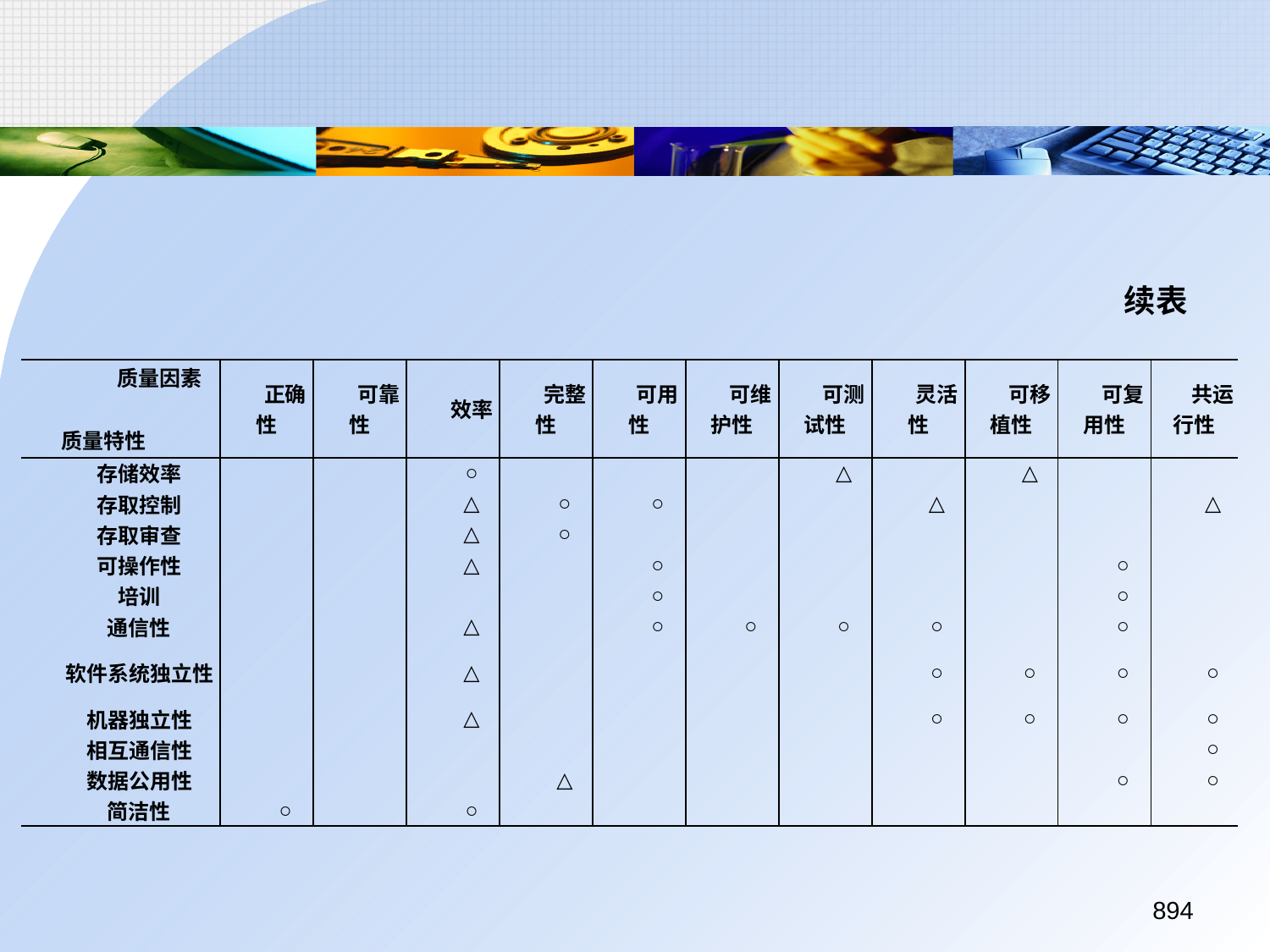

续表
| 质量因素 质量特性 | 正确性 | 可靠性 | 效率 | 完整性 | 可用性 | 可维 护性 | 可测 试性 | 灵活性 | 可移 植性 | 可复 用性 | 共运 行性 |
| --- | --- | --- | --- | --- | --- | --- | --- | --- | --- | --- | --- |
| 存储效率 |  |  | ○ |  |  |  | △ |  | △ |  |  |
| 存取控制 |  |  | △ | ○ | ○ |  |  | △ |  |  | △ |
| 存取审查 |  |  | △ | ○ |  |  |  |  |  |  |  |
| 可操作性 |  |  | △ |  | ○ |  |  |  |  | ○ |  |
| 培训 |  |  |  |  | ○ |  |  |  |  | ○ |  |
| 通信性 |  |  | △ |  | ○ | ○ | ○ | ○ |  | ○ |  |
| 软件系统独立性 |  |  | △ |  |  |  |  | ○ | ○ | ○ | ○ |
| 机器独立性 |  |  | △ |  |  |  |  | ○ | ○ | ○ | ○ |
| 相互通信性 |  |  |  |  |  |  |  |  |  |  | ○ |
| 数据公用性 |  |  |  | △ |  |  |  |  |  | ○ | ○ |
| 简洁性 | ○ |  | ○ |  |  |  |  |  |  |  |  |
894